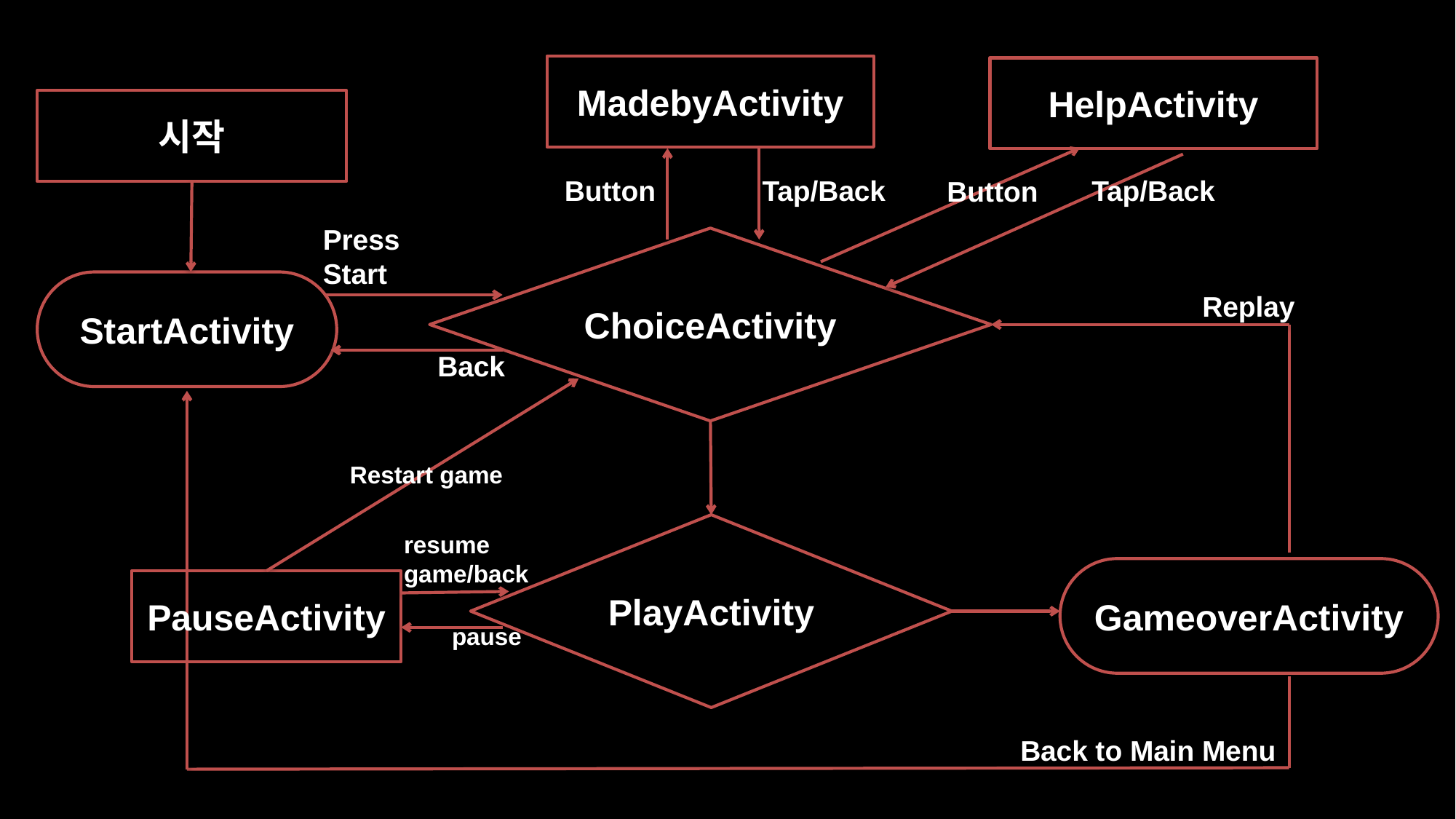

MadebyActivity
시작
Button
Tap/Back
Press Start
ChoiceActivity
StartActivity
Replay
Back
PlayActivity
GameoverActivity
Back to Main Menu
HelpActivity
Tap/Back
Button
Restart game
resume game/back

PauseActivity
pause